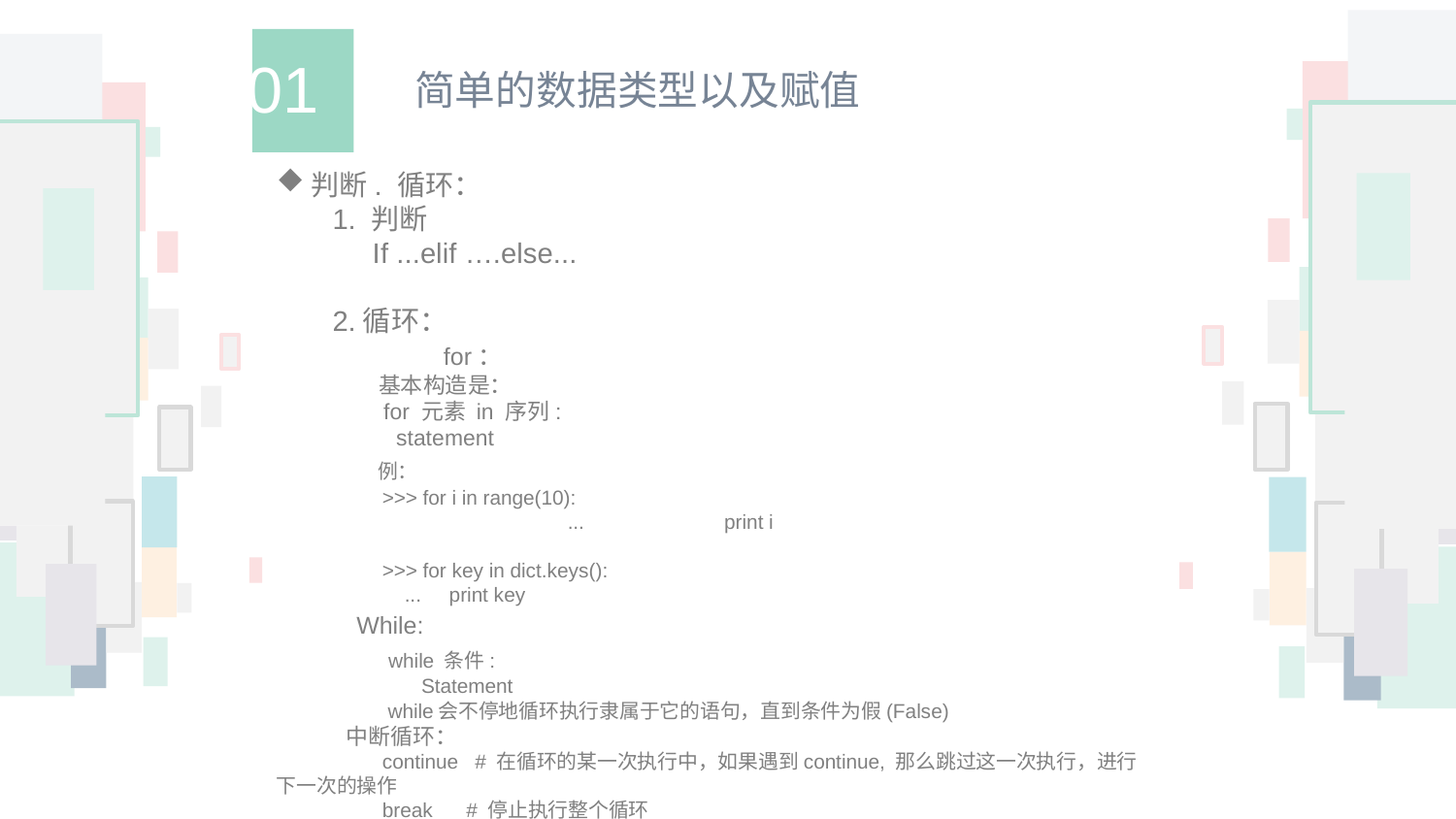

01
简单的数据类型以及赋值

判断. 循环：
       1. 判断
            If ...elif ….else...

       2.循环：
	   for：
                   基本构造是：
                 for 元素 in 序列:
                   statement
               例：
                   >>> for i in range(10):
		...   	  print i

                   >>> for key in dict.keys():
                       ...     print key
          While:
              while 条件:
                          Statement
                    while会不停地循环执行隶属于它的语句，直到条件为假(False)
              中断循环：
                   continue   # 在循环的某一次执行中，如果遇到continue, 那么跳过这一次执行，进行下一次的操作
                   break      # 停止执行整个循环